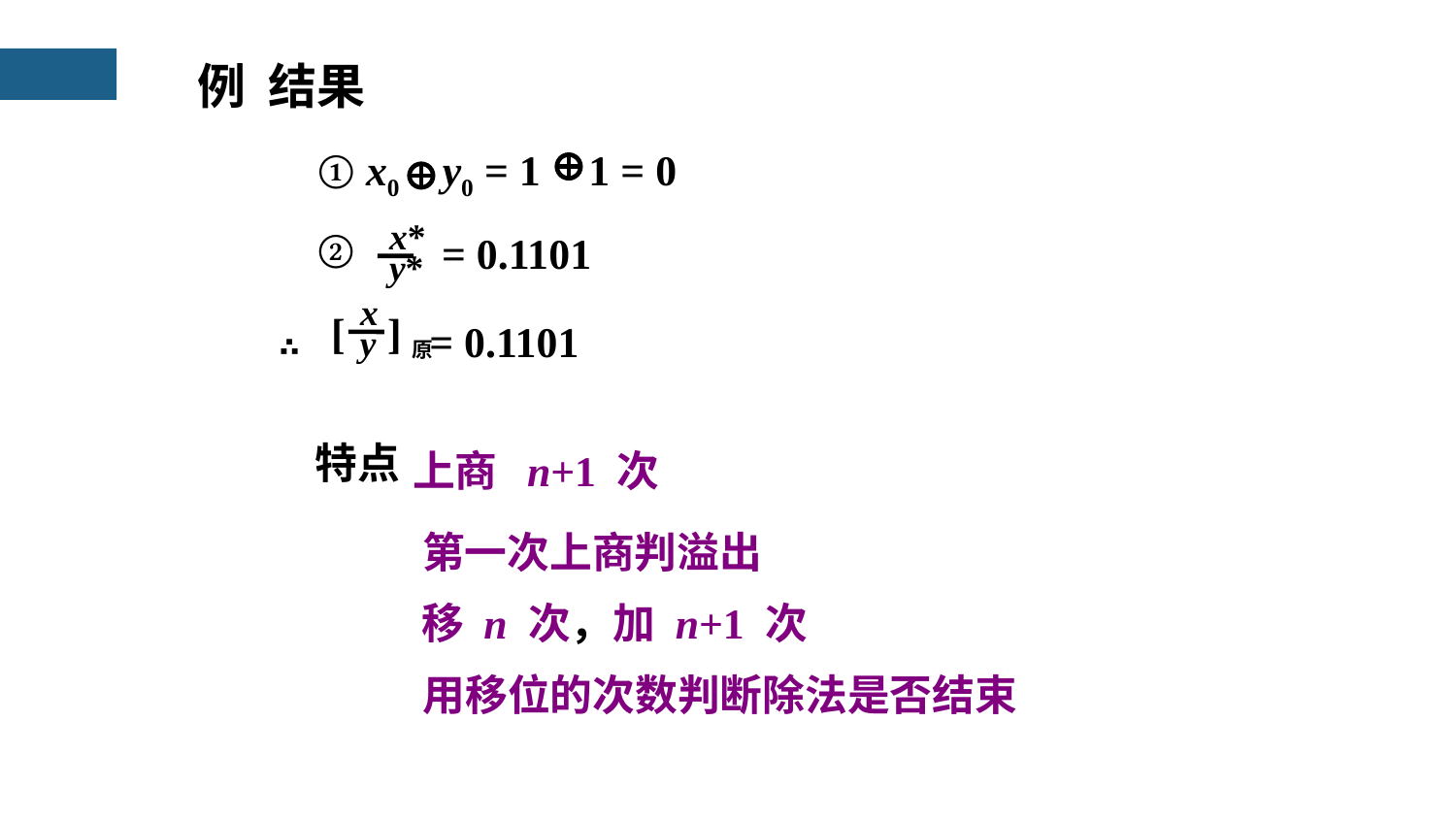

例  结果
① x0    y0 = 1     1 = 0

x*
y*

②
= 0.1101
x
y

[    ]原
∴            = 0.1101
上商  n+1 次
特点
第一次上商判溢出
移 n 次，加 n+1 次
用移位的次数判断除法是否结束